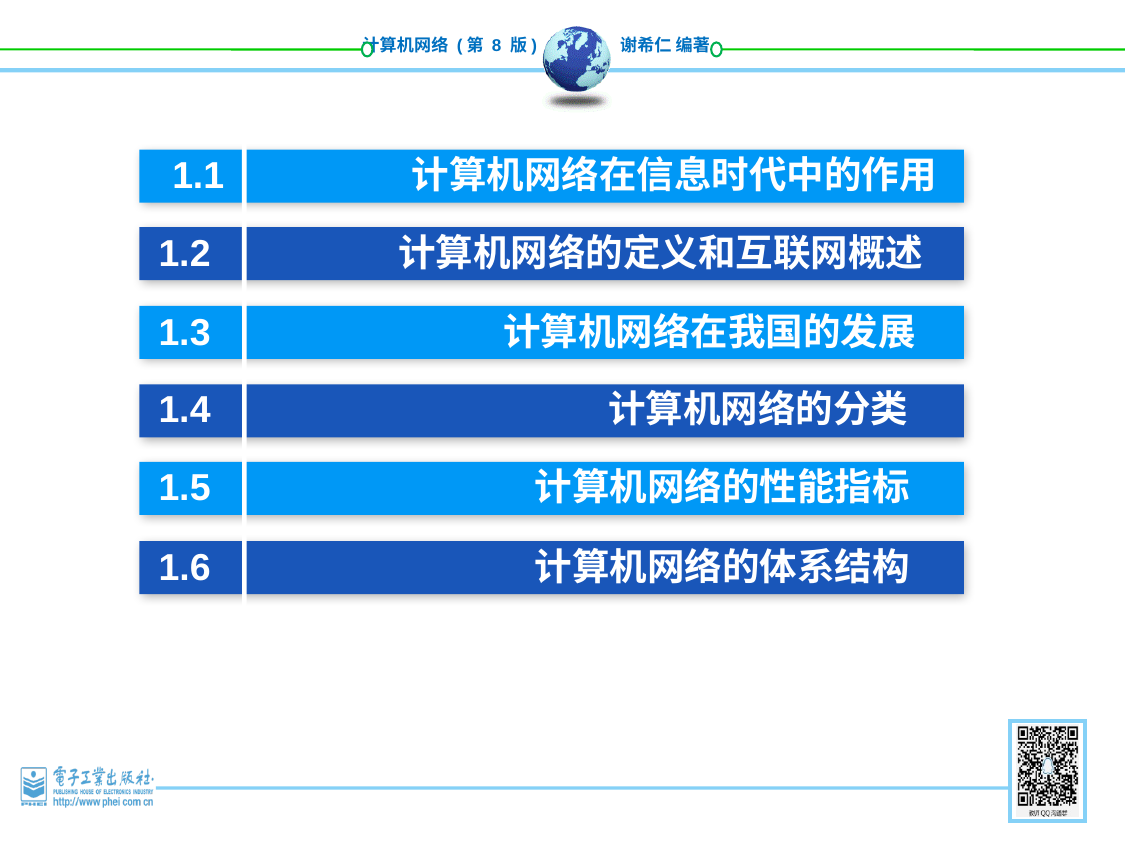

1.1                 计算机网络在信息时代中的作用

1.2                 计算机网络的定义和互联网概述

1.3                           计算机网络在我国的发展

1.4                                     计算机网络的分类

1.5                              计算机网络的性能指标

1.6                              计算机网络的体系结构